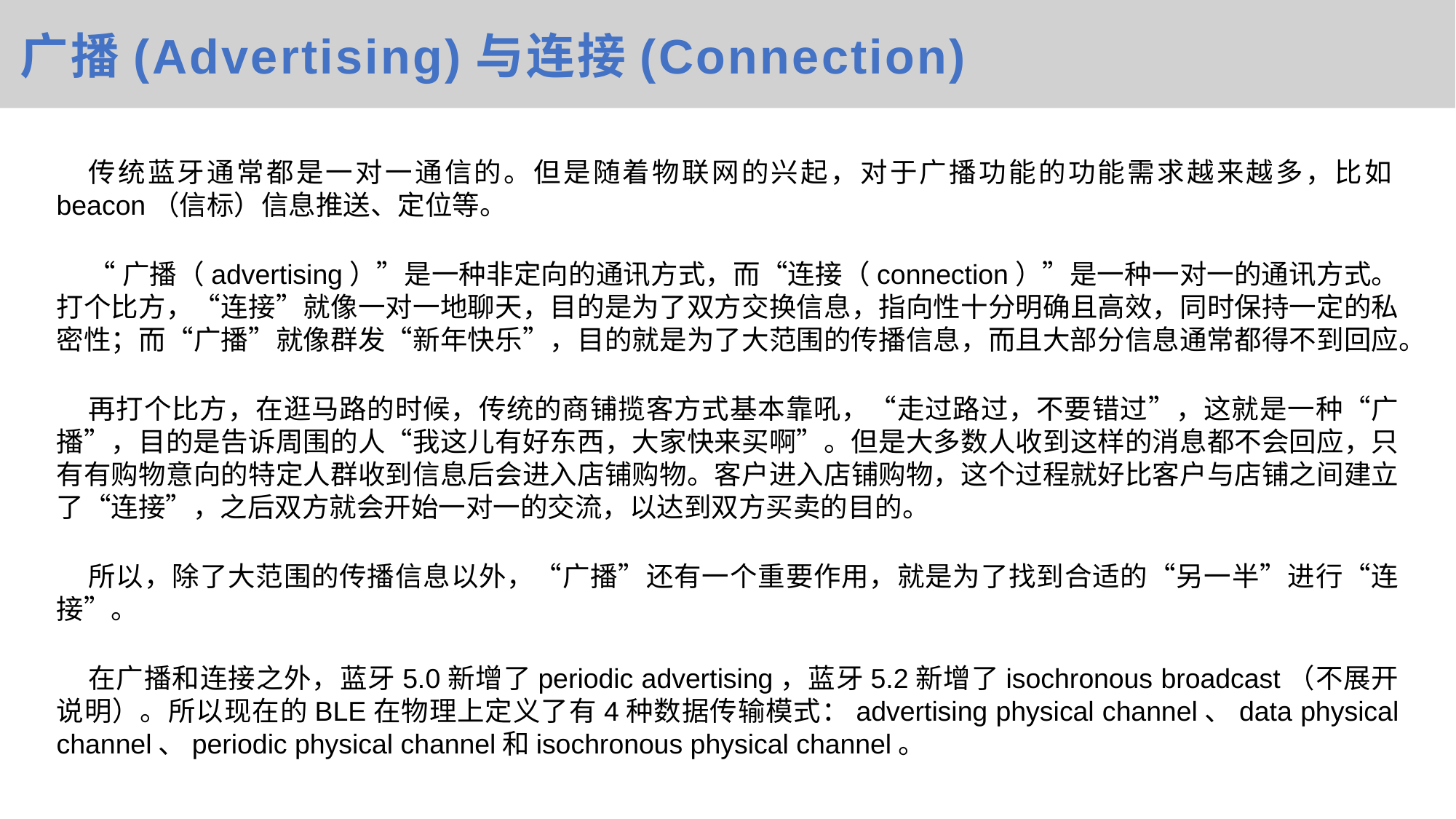

广播(Advertising)与连接(Connection)
传统蓝牙通常都是一对一通信的。但是随着物联网的兴起，对于广播功能的功能需求越来越多，比如beacon（信标）信息推送、定位等。
“广播（advertising）”是一种非定向的通讯方式，而“连接（connection）”是一种一对一的通讯方式。打个比方，“连接”就像一对一地聊天，目的是为了双方交换信息，指向性十分明确且高效，同时保持一定的私密性；而“广播”就像群发“新年快乐”，目的就是为了大范围的传播信息，而且大部分信息通常都得不到回应。
再打个比方，在逛马路的时候，传统的商铺揽客方式基本靠吼，“走过路过，不要错过”，这就是一种“广播”，目的是告诉周围的人“我这儿有好东西，大家快来买啊”。但是大多数人收到这样的消息都不会回应，只有有购物意向的特定人群收到信息后会进入店铺购物。客户进入店铺购物，这个过程就好比客户与店铺之间建立了“连接”，之后双方就会开始一对一的交流，以达到双方买卖的目的。
所以，除了大范围的传播信息以外，“广播”还有一个重要作用，就是为了找到合适的“另一半”进行“连接”。
在广播和连接之外，蓝牙5.0新增了periodic advertising，蓝牙5.2新增了isochronous broadcast（不展开说明）。所以现在的BLE在物理上定义了有4种数据传输模式：advertising physical channel、data physical channel、periodic physical channel和isochronous physical channel。